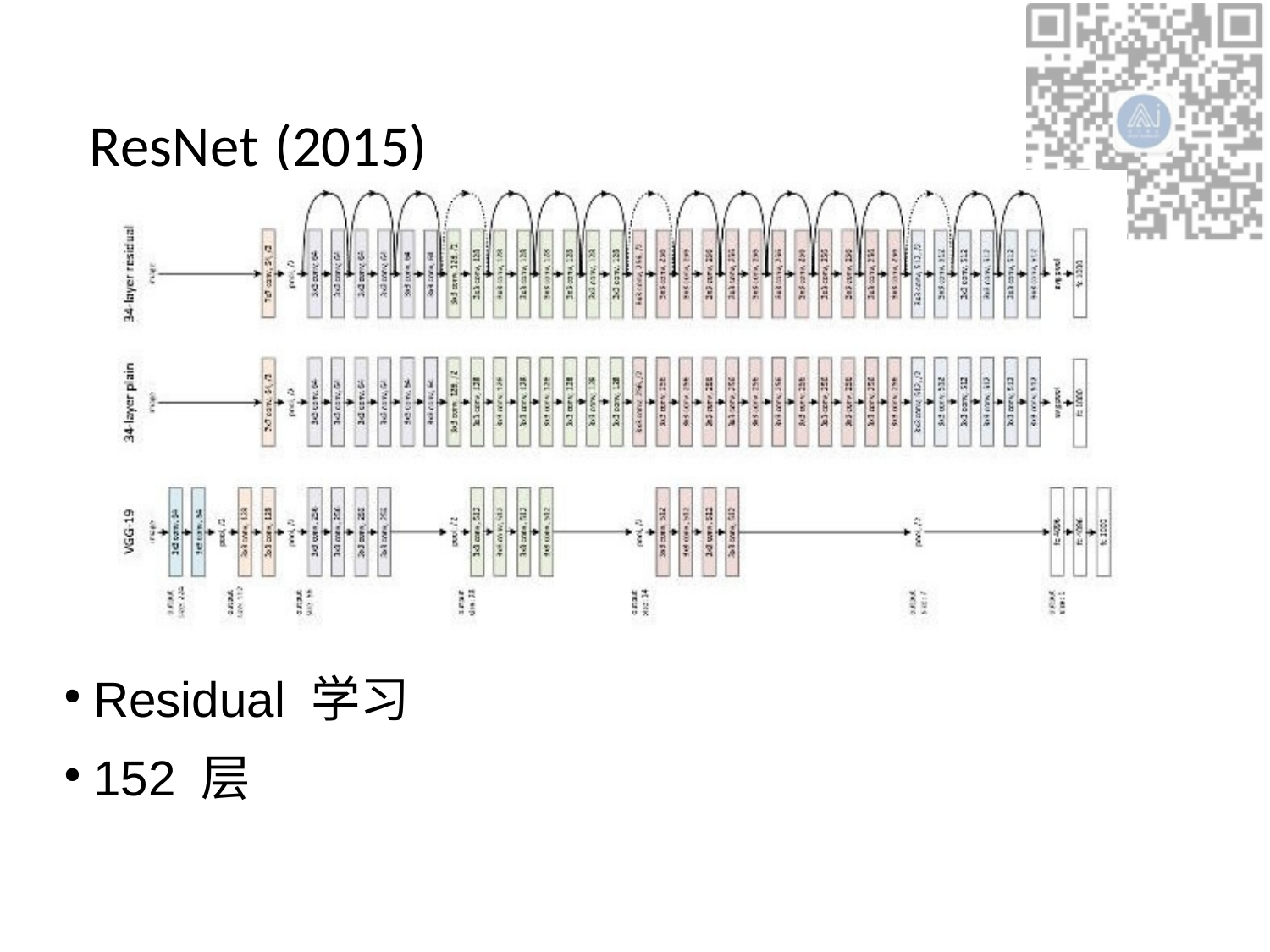

# ResNet (2015)

Residual 学习
152 层